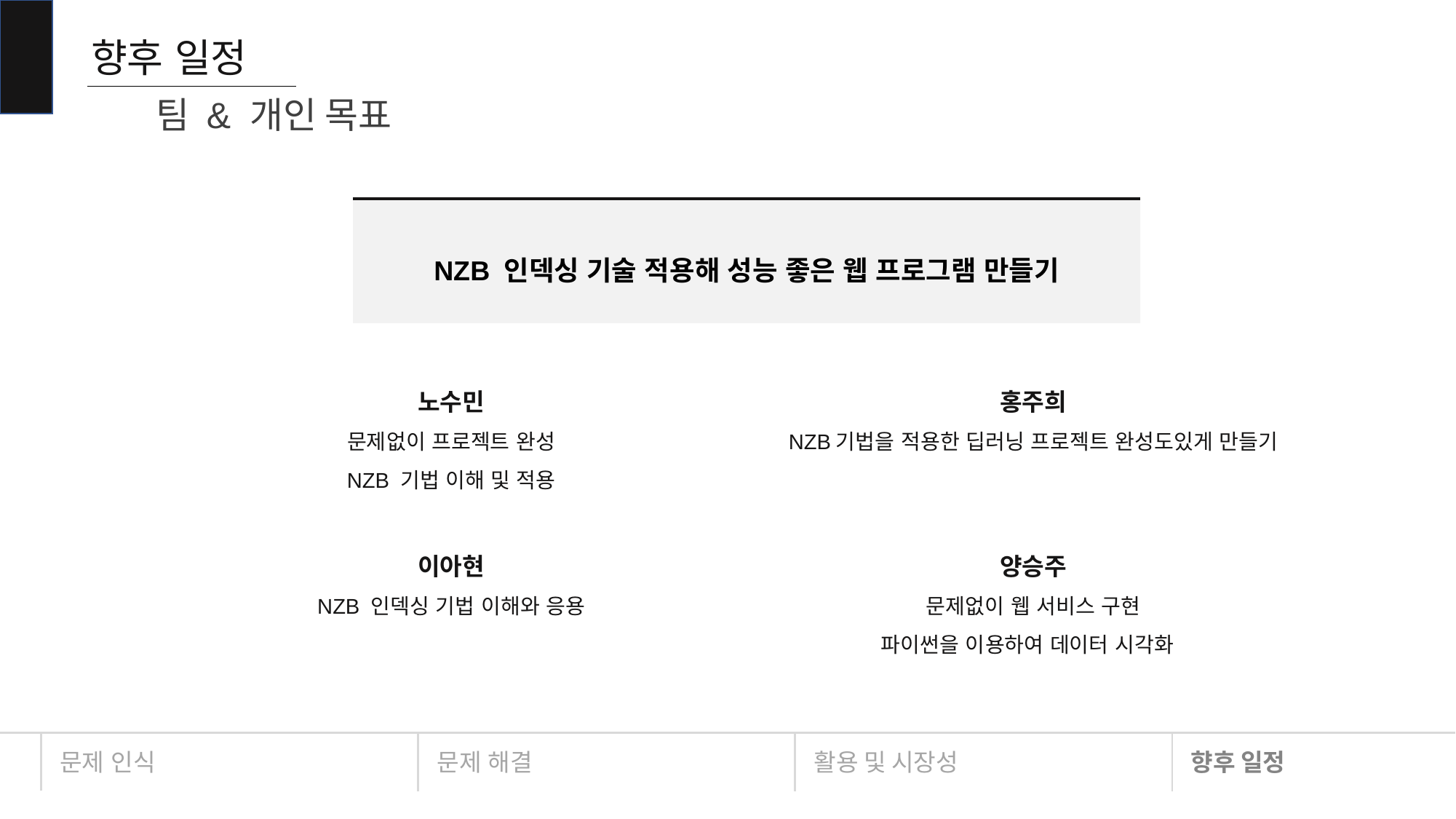

향후 일정
팀 & 개인 목표

NZB 인덱싱 기술 적용해 성능 좋은 웹 프로그램 만들기
노수민
문제없이 프로젝트 완성
NZB 기법 이해 및 적용
홍주희
NZB기법을 적용한 딥러닝 프로젝트 완성도있게 만들기
이아현
NZB 인덱싱 기법 이해와 응용
양승주
문제없이 웹 서비스 구현
파이썬을 이용하여 데이터 시각화
문제 인식
문제 해결
활용 및 시장성
향후 일정